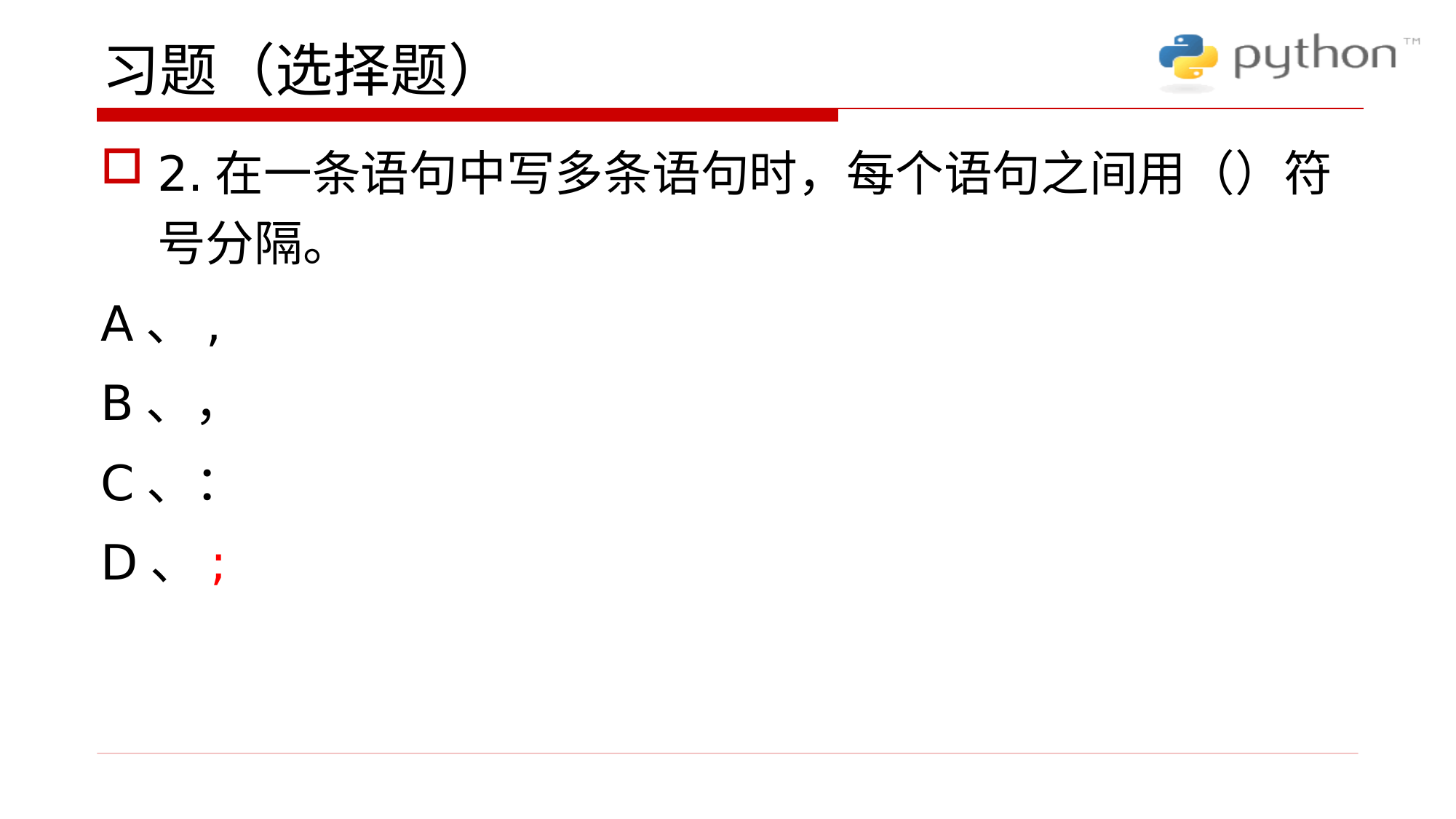

# 习题（选择题）
2.在一条语句中写多条语句时，每个语句之间用（）符号分隔。
A、,
B、，
C、：
D、;